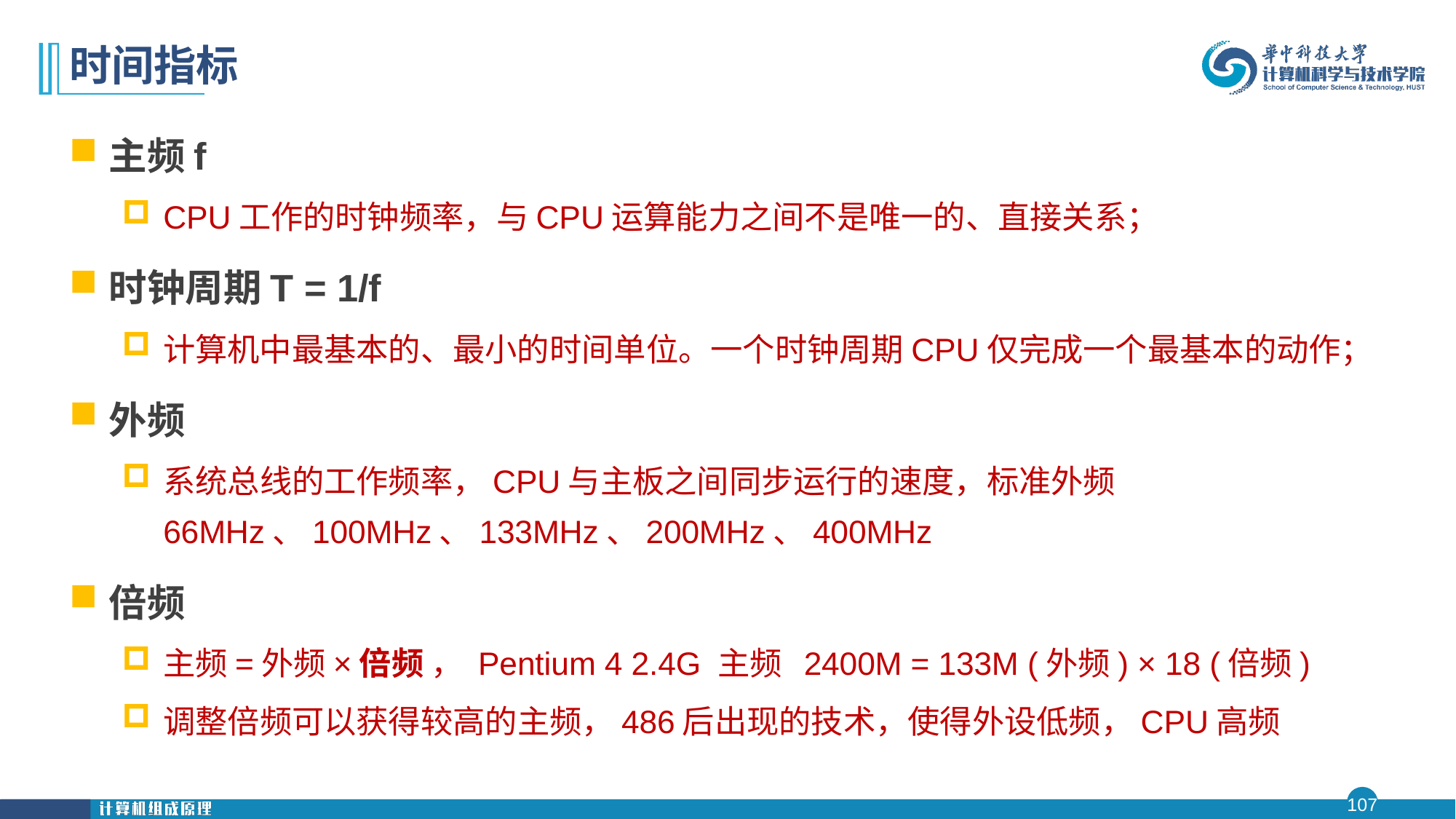

# 时间指标
主频f
CPU工作的时钟频率，与CPU运算能力之间不是唯一的、直接关系；
时钟周期T = 1/f
计算机中最基本的、最小的时间单位。一个时钟周期CPU仅完成一个最基本的动作；
外频
系统总线的工作频率，CPU与主板之间同步运行的速度，标准外频66MHz、100MHz、133MHz、200MHz、400MHz
倍频
主频=外频×倍频 ， Pentium 4 2.4G 主频  2400M = 133M (外频) × 18 (倍频)
调整倍频可以获得较高的主频，486后出现的技术，使得外设低频，CPU高频